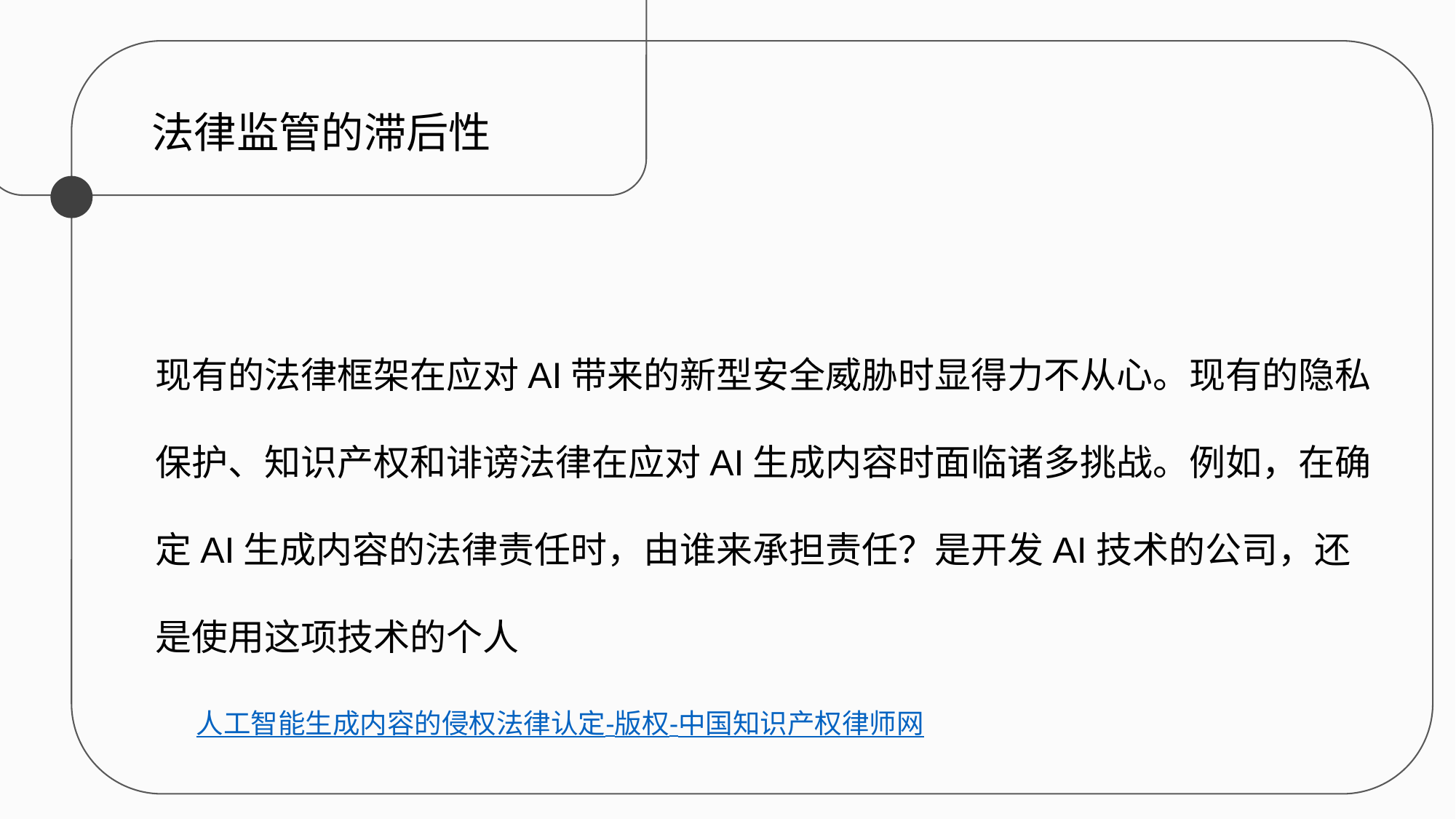

法律监管的滞后性

现有的法律框架在应对AI带来的新型安全威胁时显得力不从心。现有的隐私保护、知识产权和诽谤法律在应对AI生成内容时面临诸多挑战。例如，在确定AI生成内容的法律责任时，由谁来承担责任？是开发AI技术的公司，还是使用这项技术的个人
人工智能生成内容的侵权法律认定-版权-中国知识产权律师网